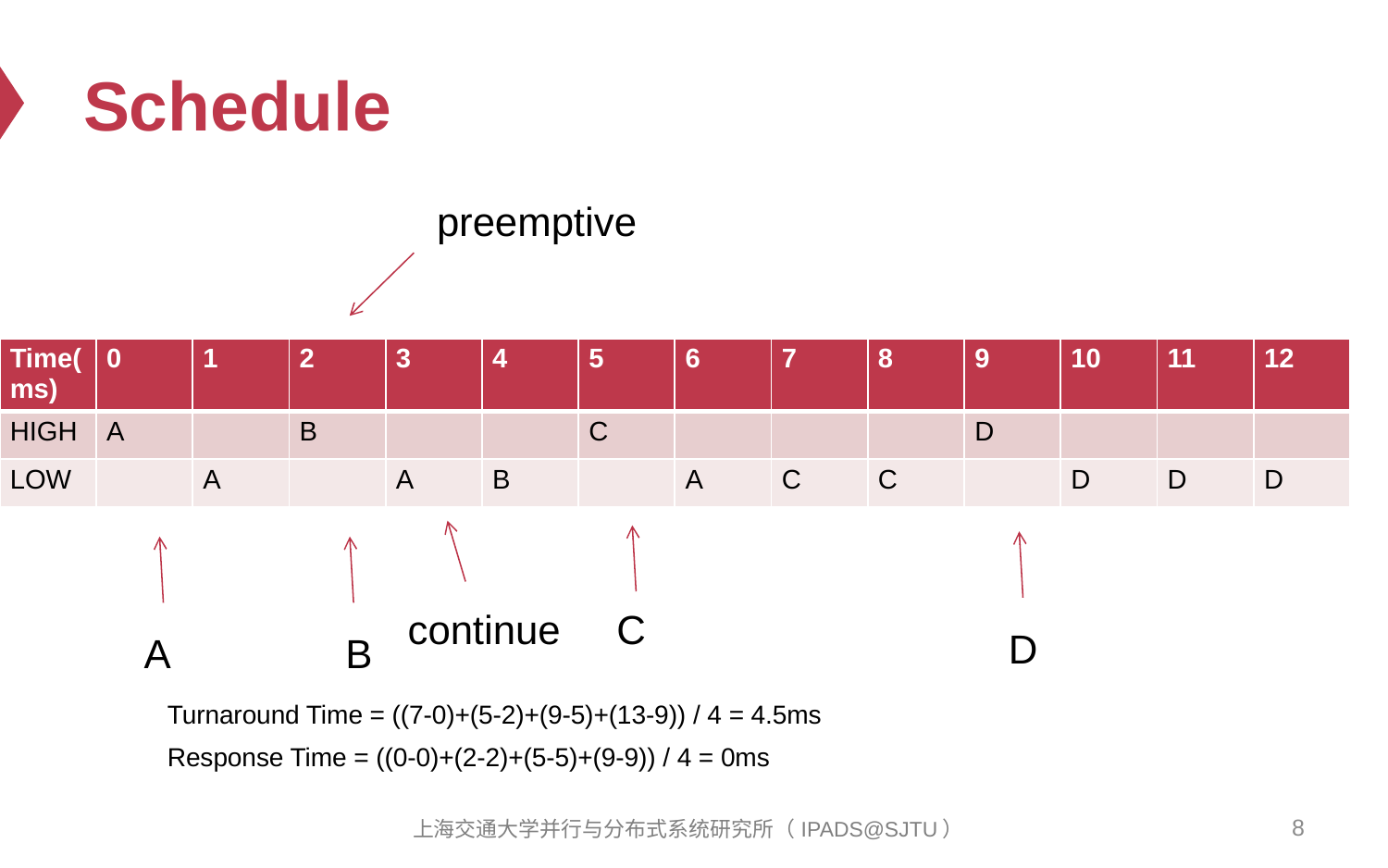

# Schedule
preemptive
| Time(ms) | 0 | 1 | 2 | 3 | 4 | 5 | 6 | 7 | 8 | 9 | 10 | 11 | 12 |
| --- | --- | --- | --- | --- | --- | --- | --- | --- | --- | --- | --- | --- | --- |
| HIGH | A |  | B |  |  | C |  |  |  | D |  |  |  |
| LOW |  | A |  | A | B |  | A | C | C |  | D | D | D |
continue
C
D
A
B
Turnaround Time = ((7-0)+(5-2)+(9-5)+(13-9)) / 4 = 4.5ms
Response Time = ((0-0)+(2-2)+(5-5)+(9-9)) / 4 = 0ms
8
上海交通大学并行与分布式系统研究所（IPADS@SJTU）